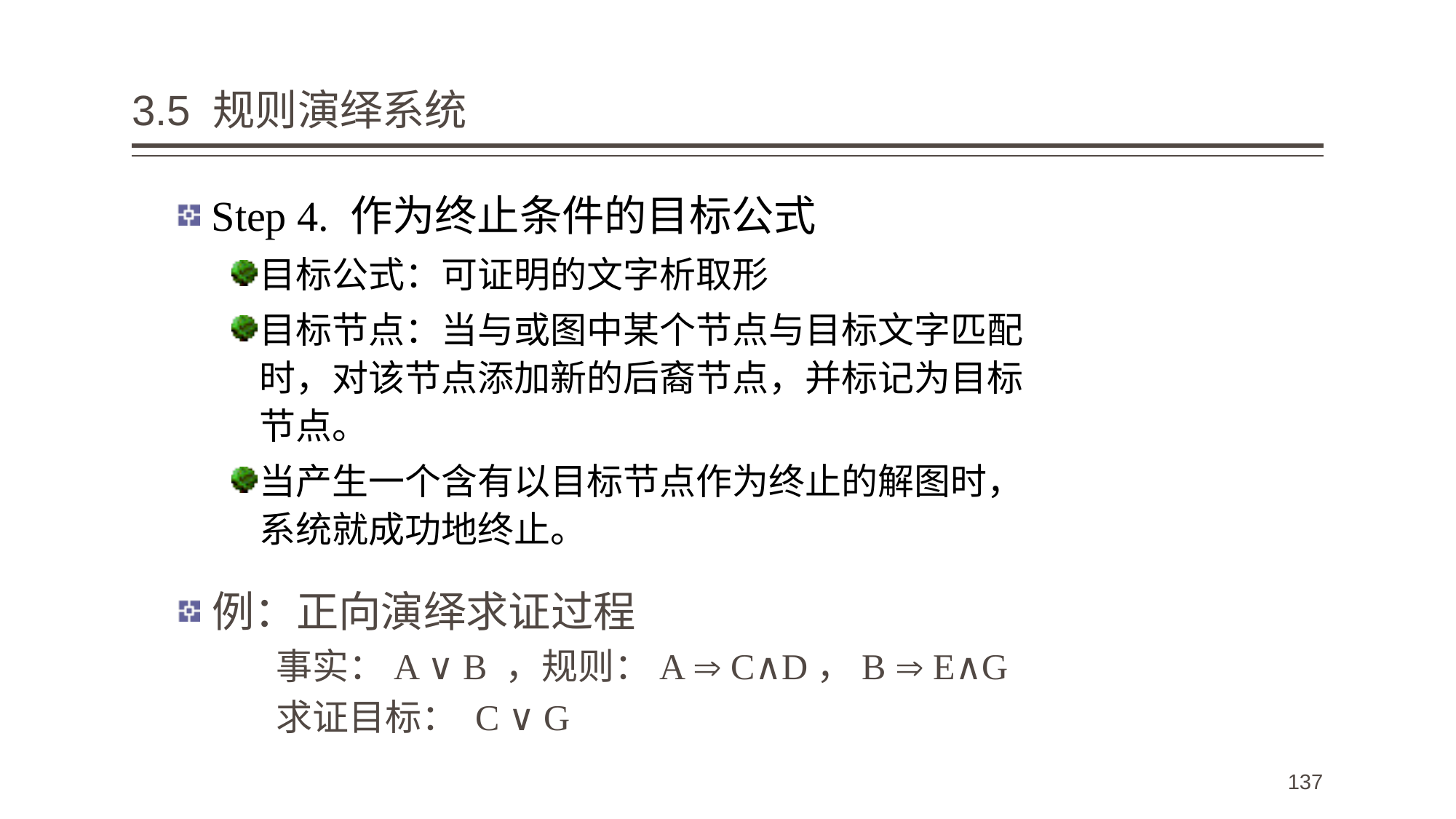

# 3.5 规则演绎系统
Step 4. 作为终止条件的目标公式
目标公式：可证明的文字析取形
目标节点：当与或图中某个节点与目标文字匹配时，对该节点添加新的后裔节点，并标记为目标节点。
当产生一个含有以目标节点作为终止的解图时，系统就成功地终止。
例：正向演绎求证过程
           事实：A ∨ B ，规则：A ⇒ C∧D，B ⇒ E∧G
           求证目标： C ∨ G
137